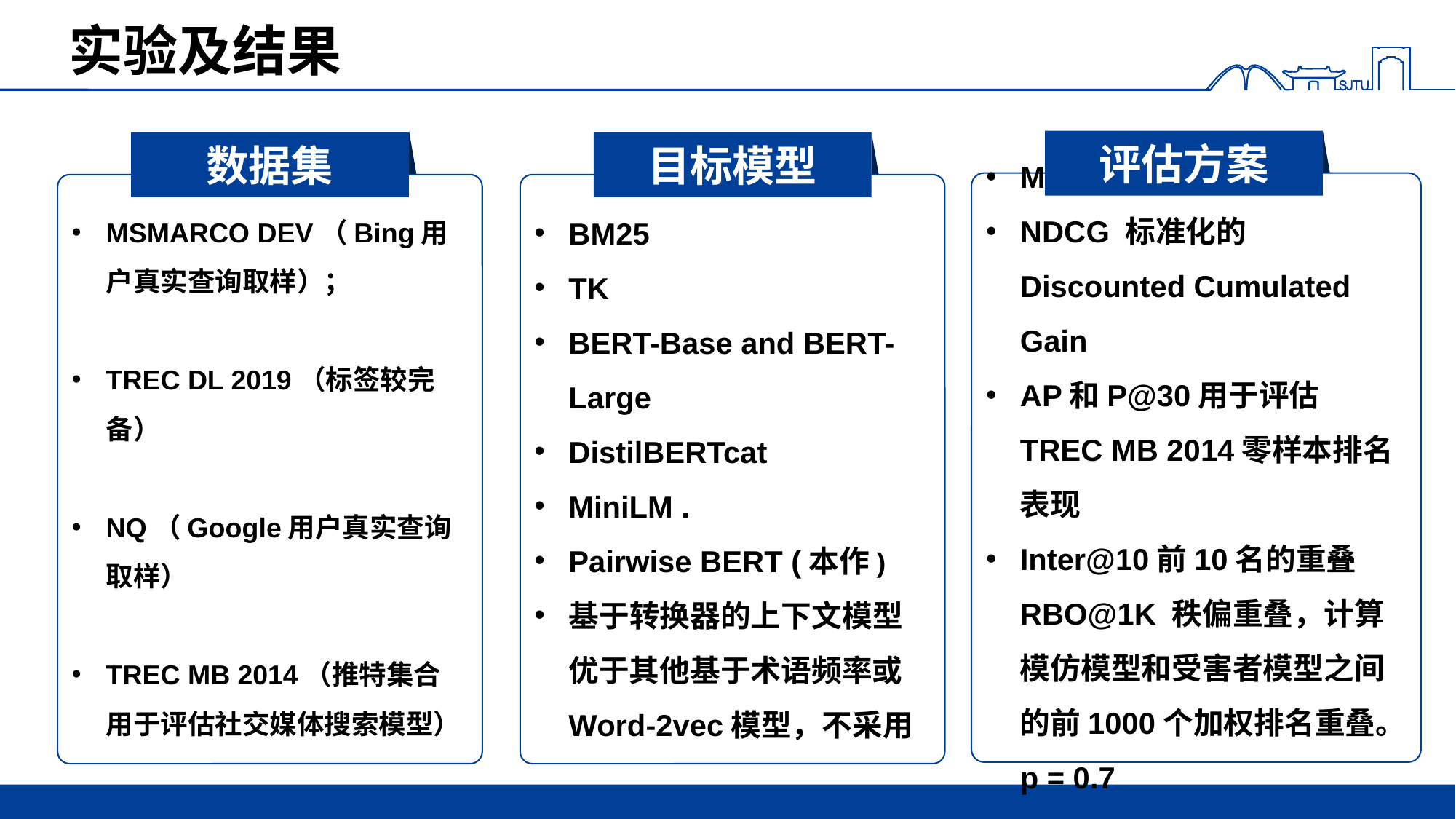

# 实验及结果

评估方案

数据集
目标模型

MRR 平均倒数排名
NDCG 标准化的Discounted Cumulated Gain
AP和P@30用于评估TREC MB 2014零样本排名表现
Inter@10前10名的重叠RBO@1K 秩偏重叠，计算模仿模型和受害者模型之间的前1000个加权排名重叠。p = 0.7
MSMARCO DEV（Bing用户真实查询取样）；

TREC DL 2019（标签较完备）

NQ（Google用户真实查询取样）

TREC MB 2014（推特集合用于评估社交媒体搜索模型）
BM25
TK
BERT-Base and BERT-Large
DistilBERTcat
MiniLM .
Pairwise BERT (本作)
基于转换器的上下文模型优于其他基于术语频率或Word-2vec模型，不采用
9